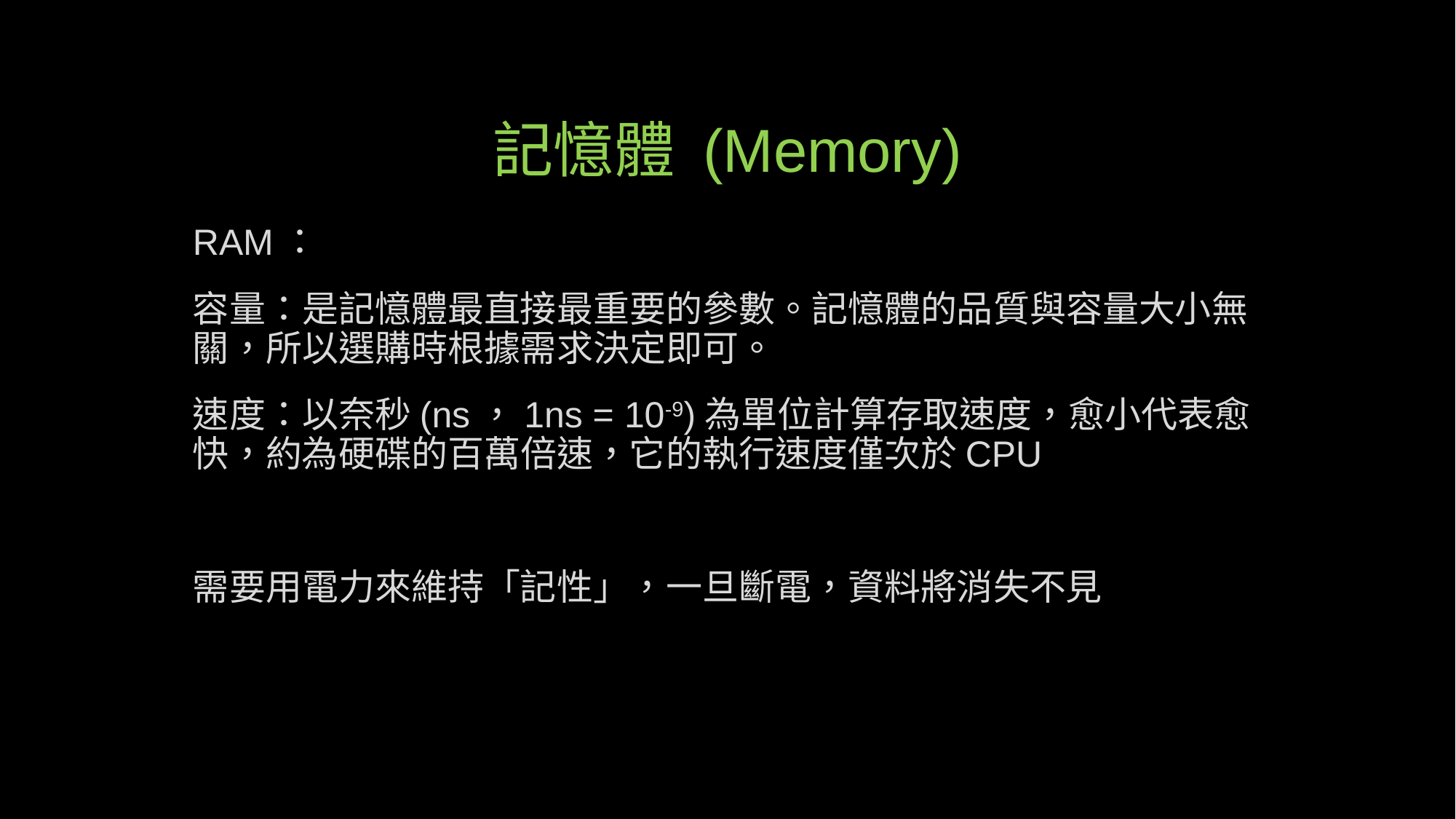

# 記憶體 (Memory)
RAM：
容量：是記憶體最直接最重要的參數。記憶體的品質與容量大小無關，所以選購時根據需求決定即可。
速度：以奈秒(ns，1ns = 10-9)為單位計算存取速度，愈小代表愈快，約為硬碟的百萬倍速，它的執行速度僅次於CPU

需要用電力來維持「記性」，一旦斷電，資料將消失不見